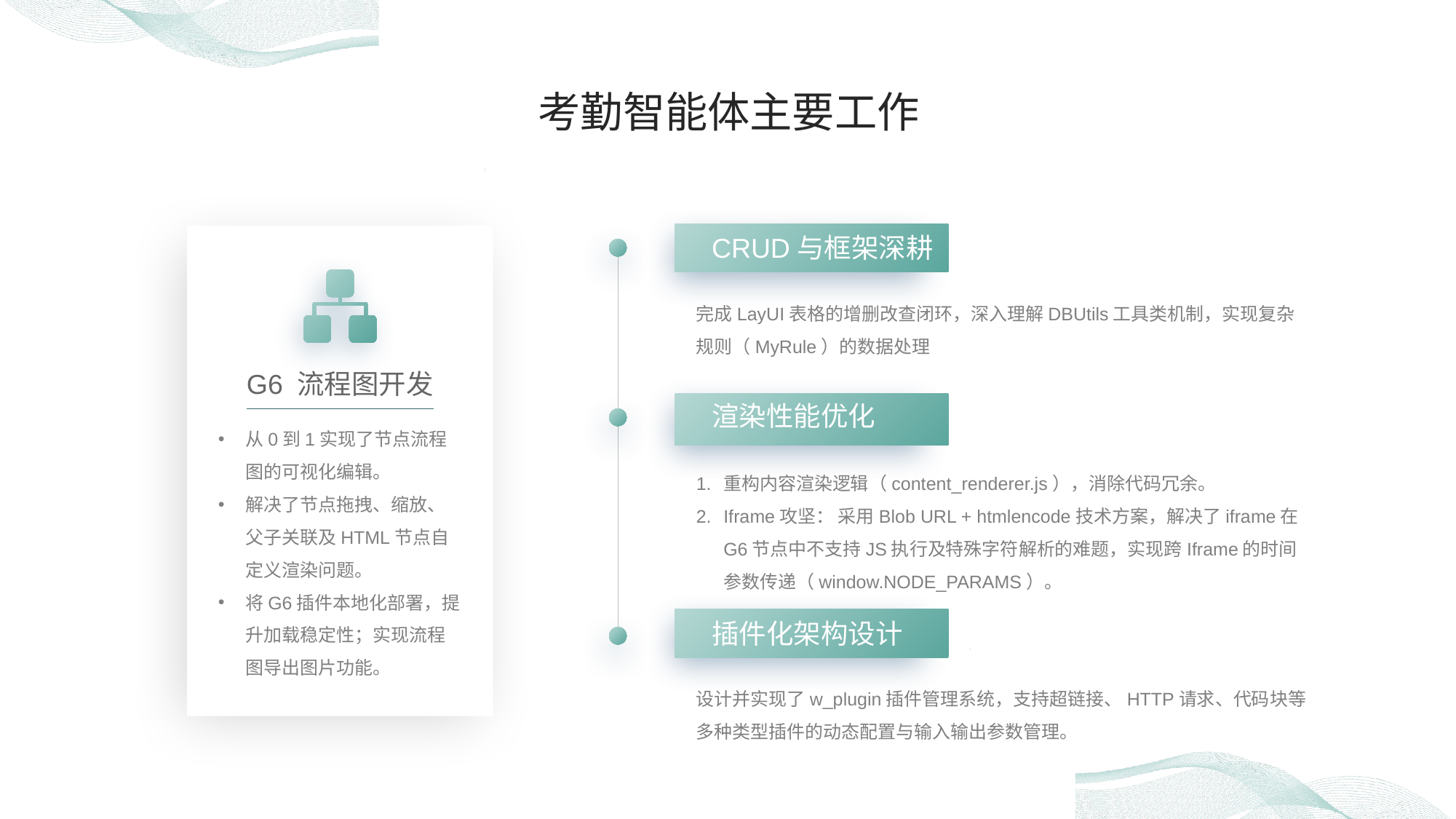

考勤智能体主要工作

CRUD与框架深耕

完成LayUI表格的增删改查闭环，深入理解DBUtils工具类机制，实现复杂规则（MyRule）的数据处理
G6 流程图开发

渲染性能优化

从0到1实现了节点流程图的可视化编辑。
解决了节点拖拽、缩放、父子关联及HTML节点自定义渲染问题。
将G6插件本地化部署，提升加载稳定性；实现流程图导出图片功能。
重构内容渲染逻辑（content_renderer.js），消除代码冗余。
Iframe攻坚： 采用Blob URL + htmlencode技术方案，解决了iframe在G6节点中不支持JS执行及特殊字符解析的难题，实现跨Iframe的时间参数传递（window.NODE_PARAMS）。

插件化架构设计

设计并实现了w_plugin插件管理系统，支持超链接、HTTP请求、代码块等多种类型插件的动态配置与输入输出参数管理。